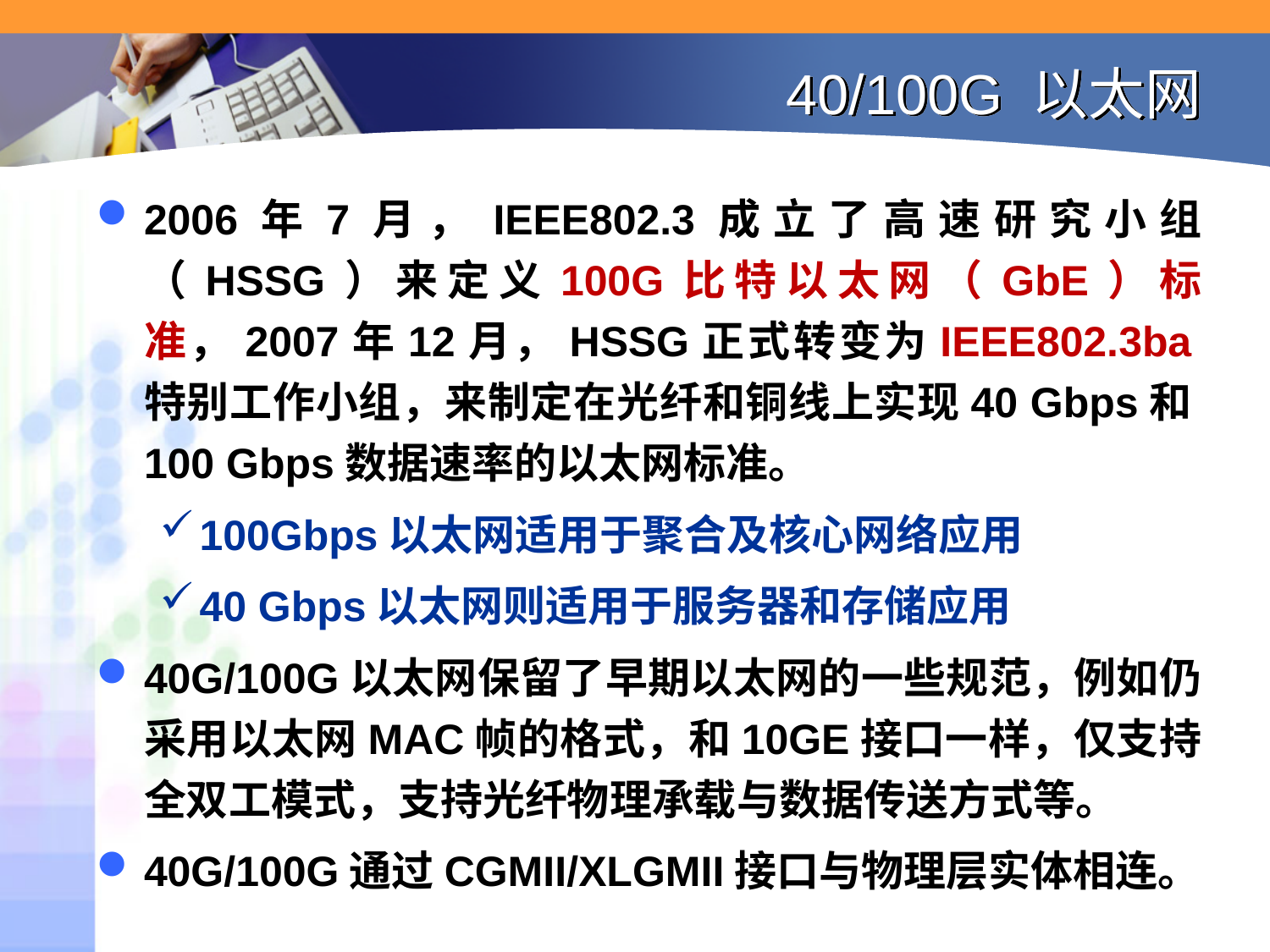

# 40/100G 以太网
2006年7月，IEEE802.3成立了高速研究小组（HSSG）来定义100G比特以太网（GbE）标准，2007年12月，HSSG正式转变为IEEE802.3ba特别工作小组，来制定在光纤和铜线上实现40 Gbps和100 Gbps数据速率的以太网标准。
100Gbps以太网适用于聚合及核心网络应用
40 Gbps以太网则适用于服务器和存储应用
40G/100G以太网保留了早期以太网的一些规范，例如仍采用以太网MAC帧的格式，和10GE接口一样，仅支持全双工模式，支持光纤物理承载与数据传送方式等。
40G/100G通过CGMII/XLGMII接口与物理层实体相连。